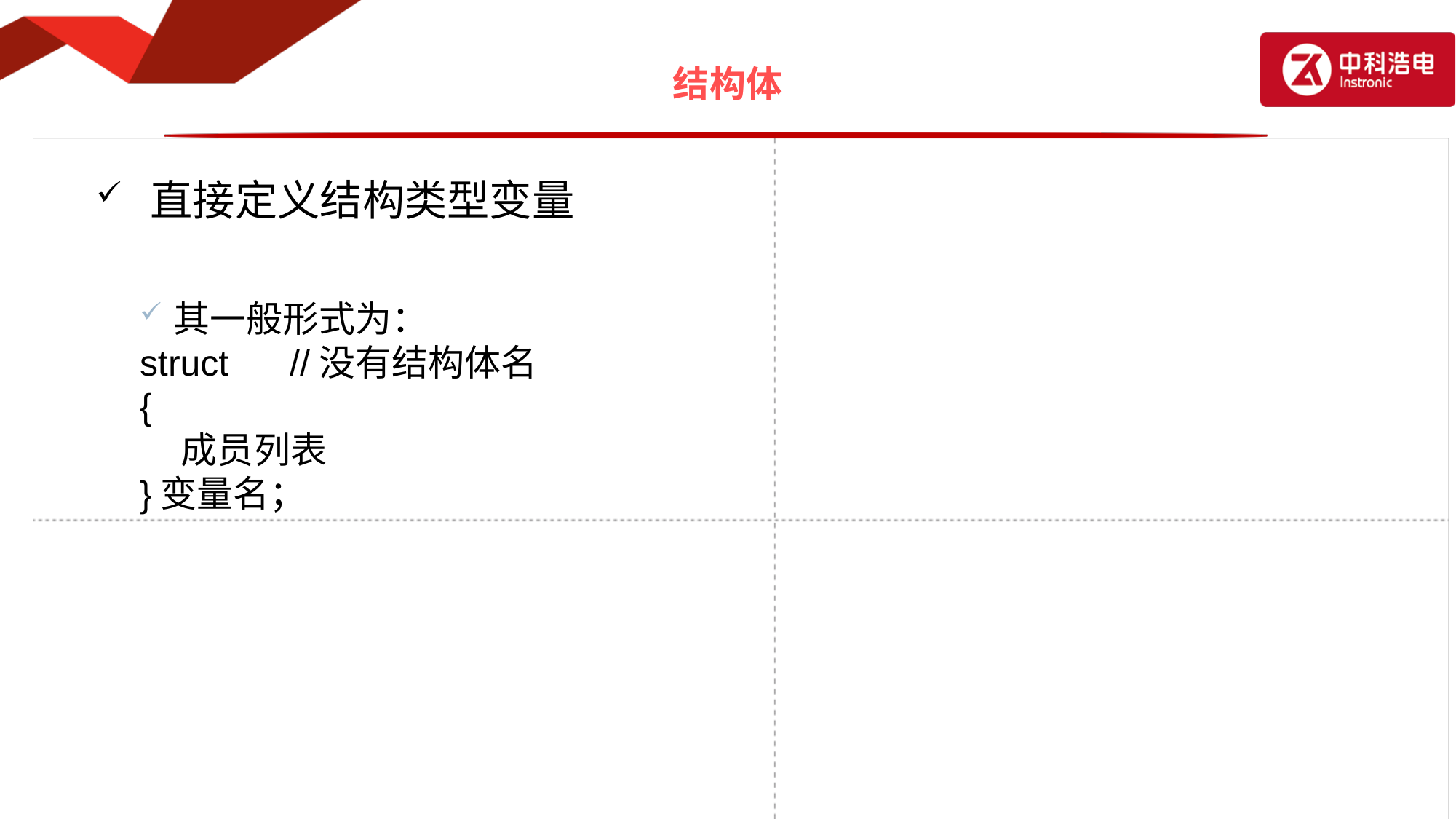

# 结构体
直接定义结构类型变量

其一般形式为：
struct      //没有结构体名
{
    成员列表
}变量名；